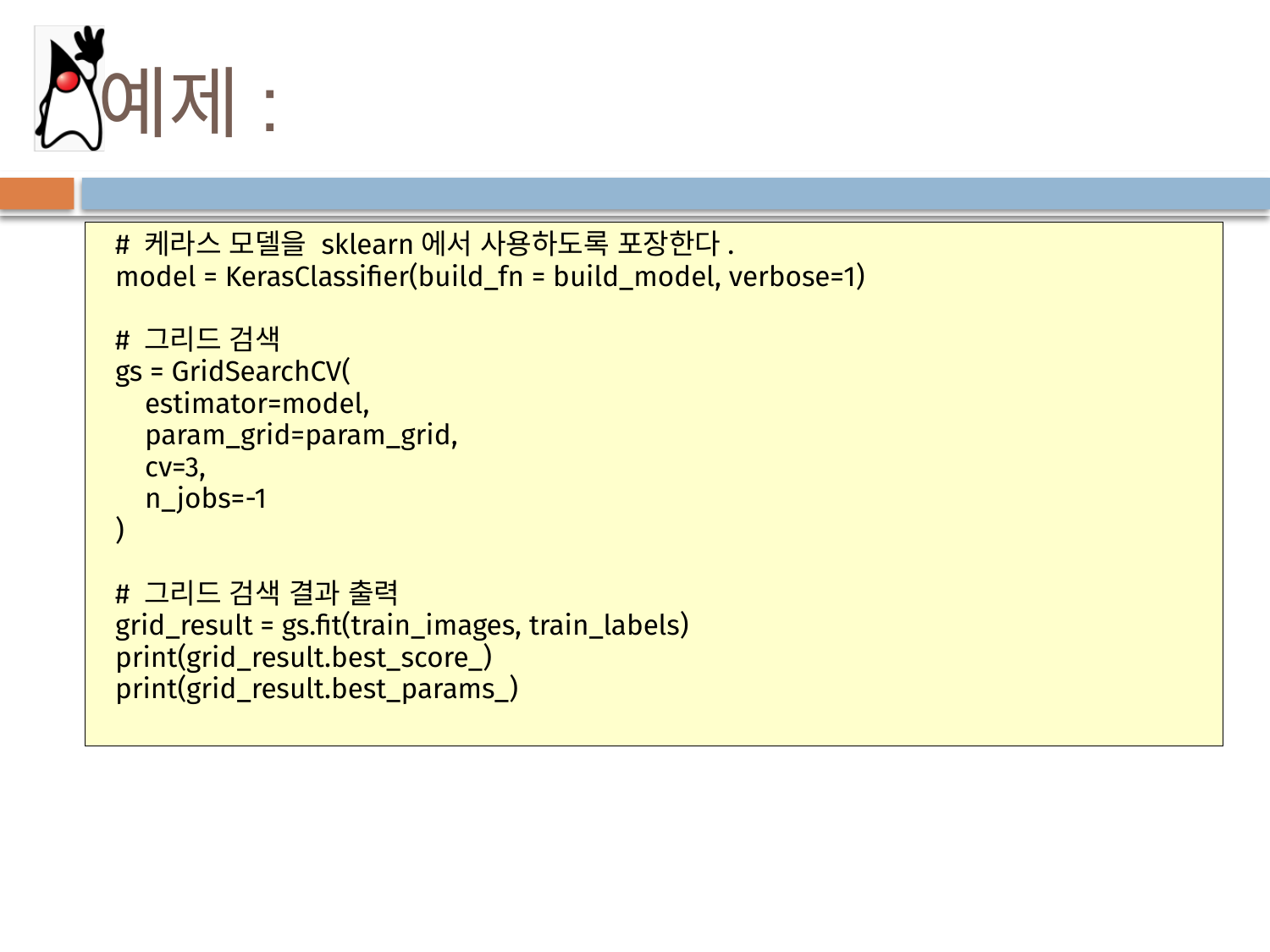

# 예제:
# 케라스 모델을 sklearn에서 사용하도록 포장한다.
model = KerasClassifier(build_fn = build_model, verbose=1)

# 그리드 검색
gs = GridSearchCV(
    estimator=model,
    param_grid=param_grid,
    cv=3,
    n_jobs=-1
)

# 그리드 검색 결과 출력
grid_result = gs.fit(train_images, train_labels)
print(grid_result.best_score_)
print(grid_result.best_params_)